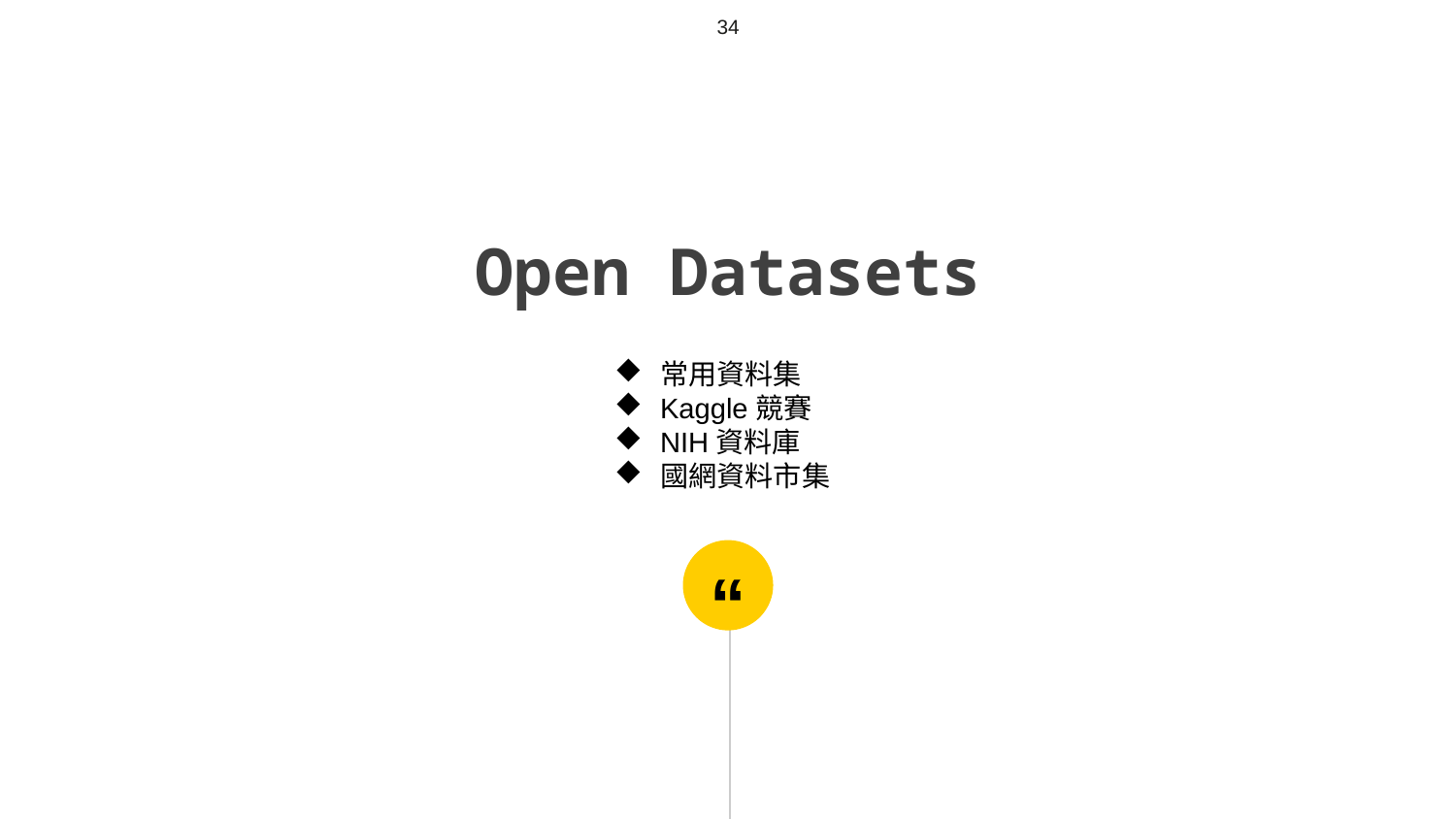

34
Open Datasets
常用資料集
Kaggle競賽
NIH資料庫
國網資料市集